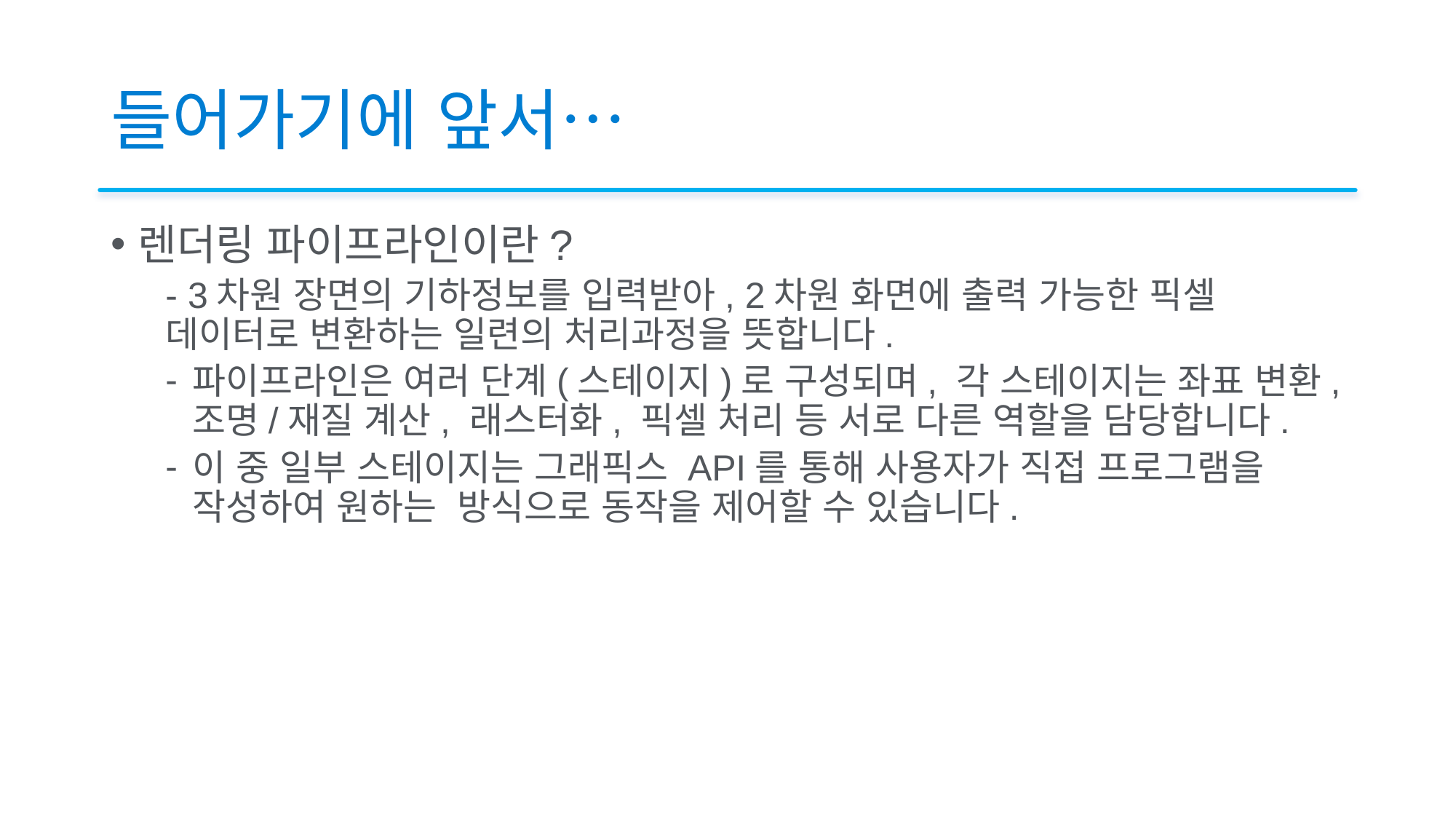

# 들어가기에 앞서…
렌더링 파이프라인이란?
- 3차원 장면의 기하정보를 입력받아, 2차원 화면에 출력 가능한 픽셀 데이터로 변환하는 일련의 처리과정을 뜻합니다.
파이프라인은 여러 단계(스테이지)로 구성되며, 각 스테이지는 좌표 변환, 조명/재질 계산, 래스터화, 픽셀 처리 등 서로 다른 역할을 담당합니다.
이 중 일부 스테이지는 그래픽스 API를 통해 사용자가 직접 프로그램을 작성하여 원하는  방식으로 동작을 제어할 수 있습니다.